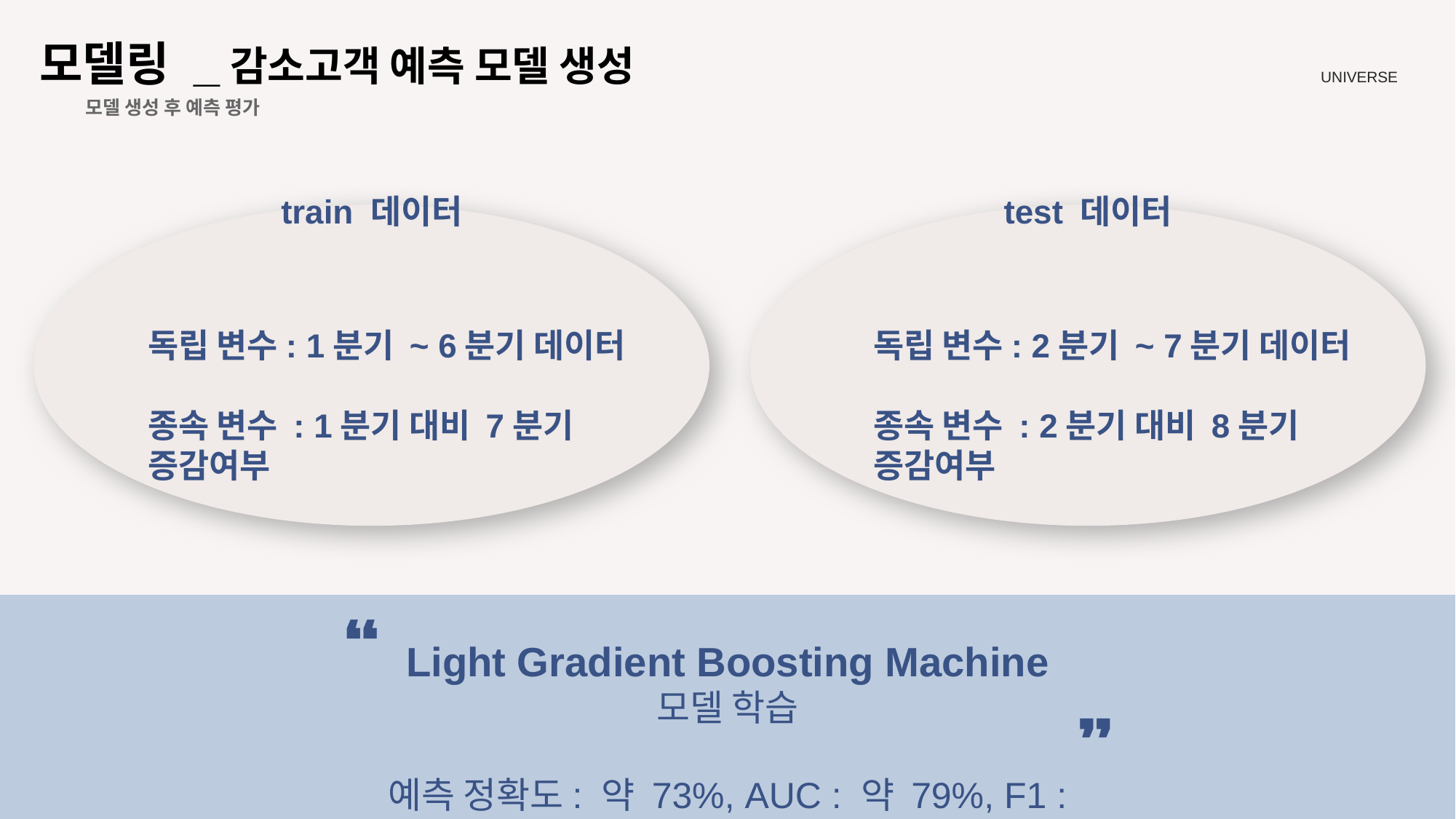

모델링 _감소고객 예측 모델 생성
UNIVERSE
 모델 생성 후 예측 평가
test 데이터
train 데이터

독립 변수: 2분기 ~ 7분기 데이터
종속 변수 : 2분기 대비 8분기 증감여부
독립 변수: 1분기 ~ 6분기 데이터
종속 변수 : 1분기 대비 7분기 증감여부

“
Light Gradient Boosting Machine 모델 학습

예측 정확도: 약 73%, AUC : 약 79%, F1 : 약 73%
“